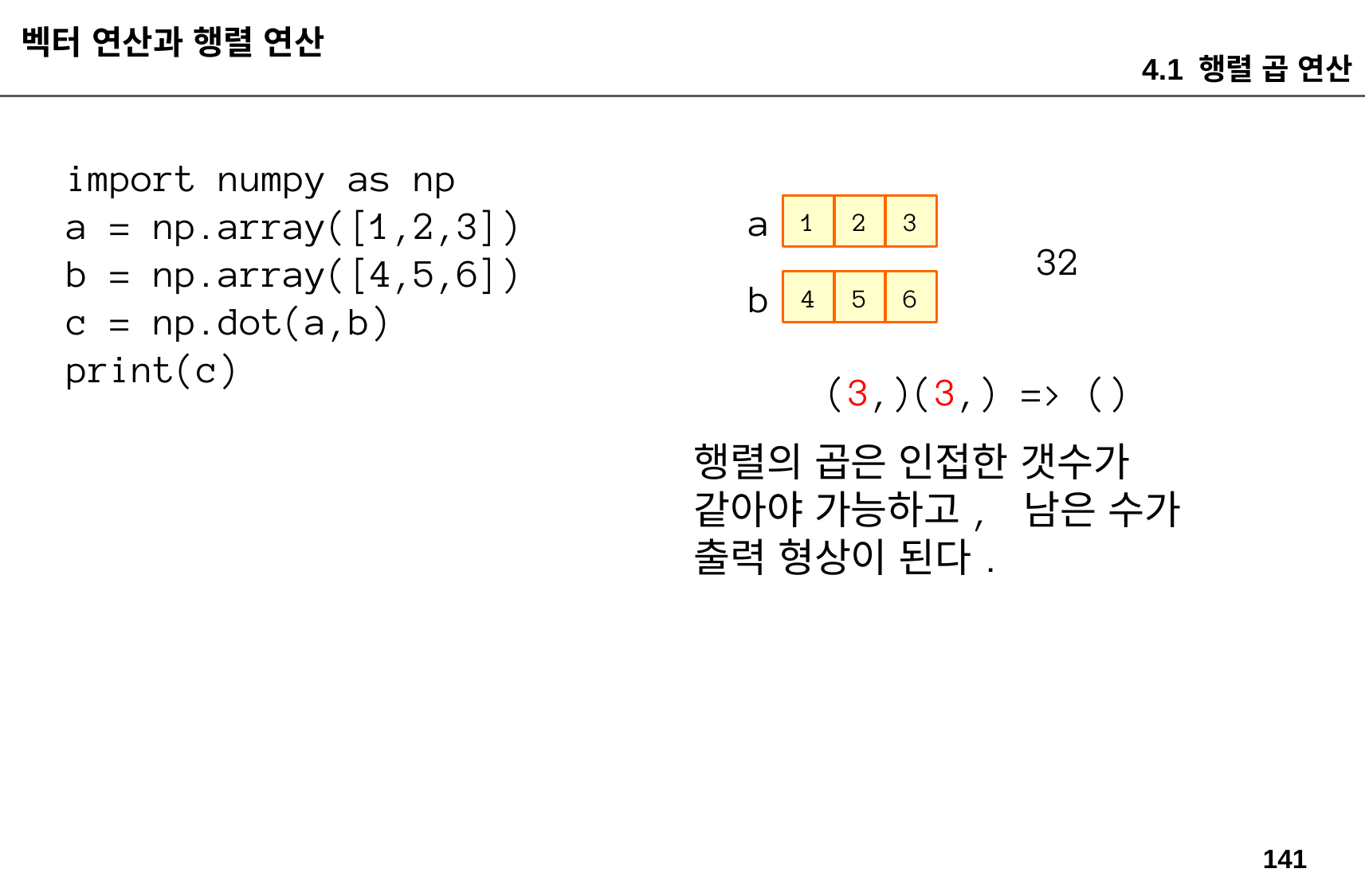

벡터 연산과 행렬 연산
4.1 행렬 곱 연산
import numpy as np
a = np.array([1,2,3])
b = np.array([4,5,6])
c = np.dot(a,b)
print(c)
a
1
2
3
32
b
4
5
6
(3,)(3,) => ()
행렬의 곱은 인접한 갯수가
같아야 가능하고, 남은 수가
출력 형상이 된다.